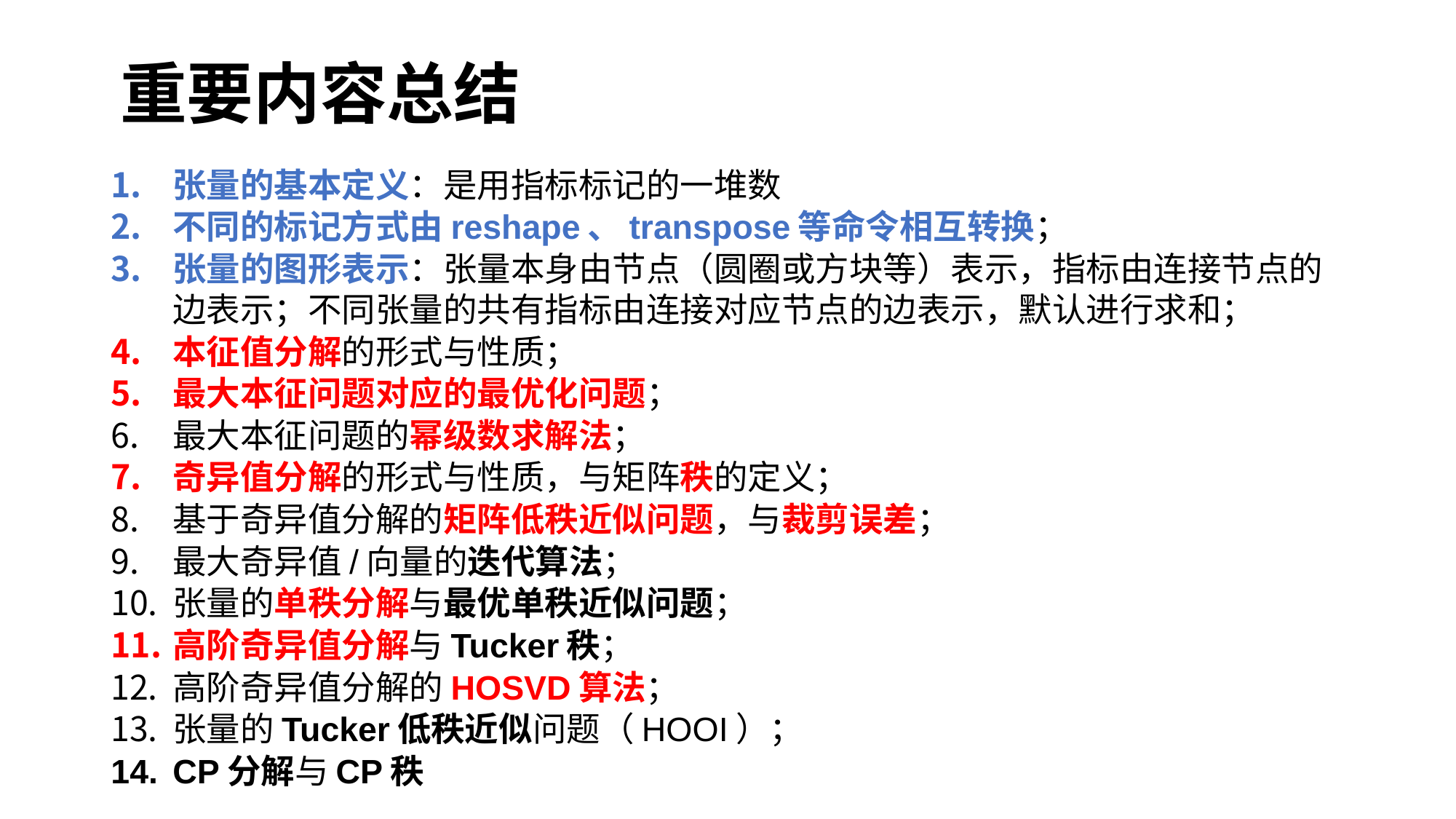

# 重要内容总结
张量的基本定义：是用指标标记的一堆数
不同的标记方式由reshape、transpose等命令相互转换；
张量的图形表示：张量本身由节点（圆圈或方块等）表示，指标由连接节点的边表示；不同张量的共有指标由连接对应节点的边表示，默认进行求和；
本征值分解的形式与性质；
最大本征问题对应的最优化问题；
最大本征问题的幂级数求解法；
奇异值分解的形式与性质，与矩阵秩的定义；
基于奇异值分解的矩阵低秩近似问题，与裁剪误差；
最大奇异值/向量的迭代算法；
张量的单秩分解与最优单秩近似问题；
高阶奇异值分解与Tucker秩；
高阶奇异值分解的HOSVD算法；
张量的Tucker低秩近似问题（HOOI）；
CP分解与CP秩